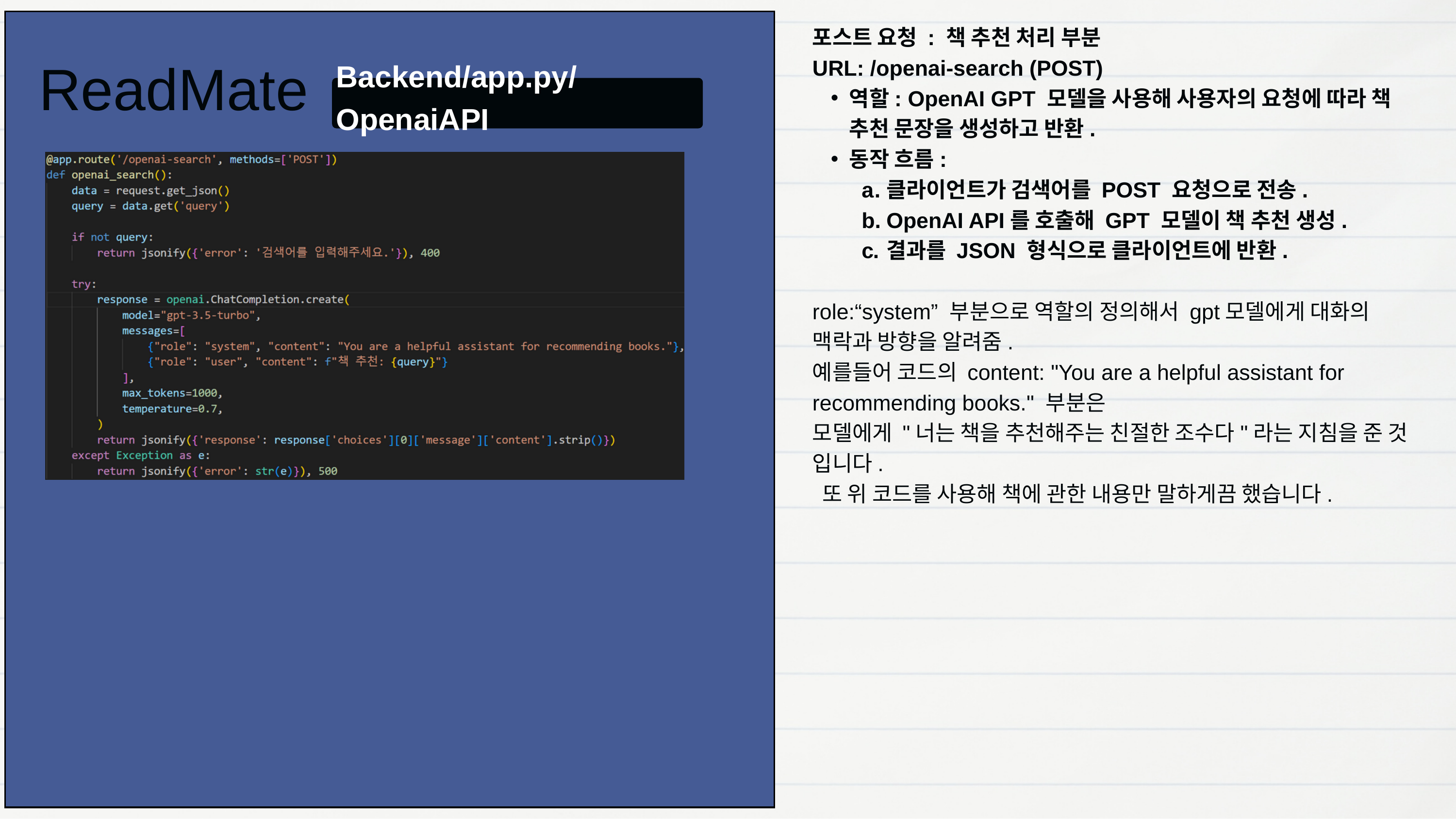

포스트 요청 : 책 추천 처리 부분
URL: /openai-search (POST)
역할: OpenAI GPT 모델을 사용해 사용자의 요청에 따라 책 추천 문장을 생성하고 반환.
동작 흐름:
클라이언트가 검색어를 POST 요청으로 전송.
OpenAI API를 호출해 GPT 모델이 책 추천 생성.
결과를 JSON 형식으로 클라이언트에 반환.

role:“system” 부분으로 역할의 정의해서 gpt모델에게 대화의 맥락과 방향을 알려줌.
예를들어 코드의 content: "You are a helpful assistant for recommending books." 부분은
모델에게 "너는 책을 추천해주는 친절한 조수다"라는 지침을 준 것 입니다.
 또 위 코드를 사용해 책에 관한 내용만 말하게끔 했습니다.
 ReadMate

Backend/app.py/OpenaiAPI